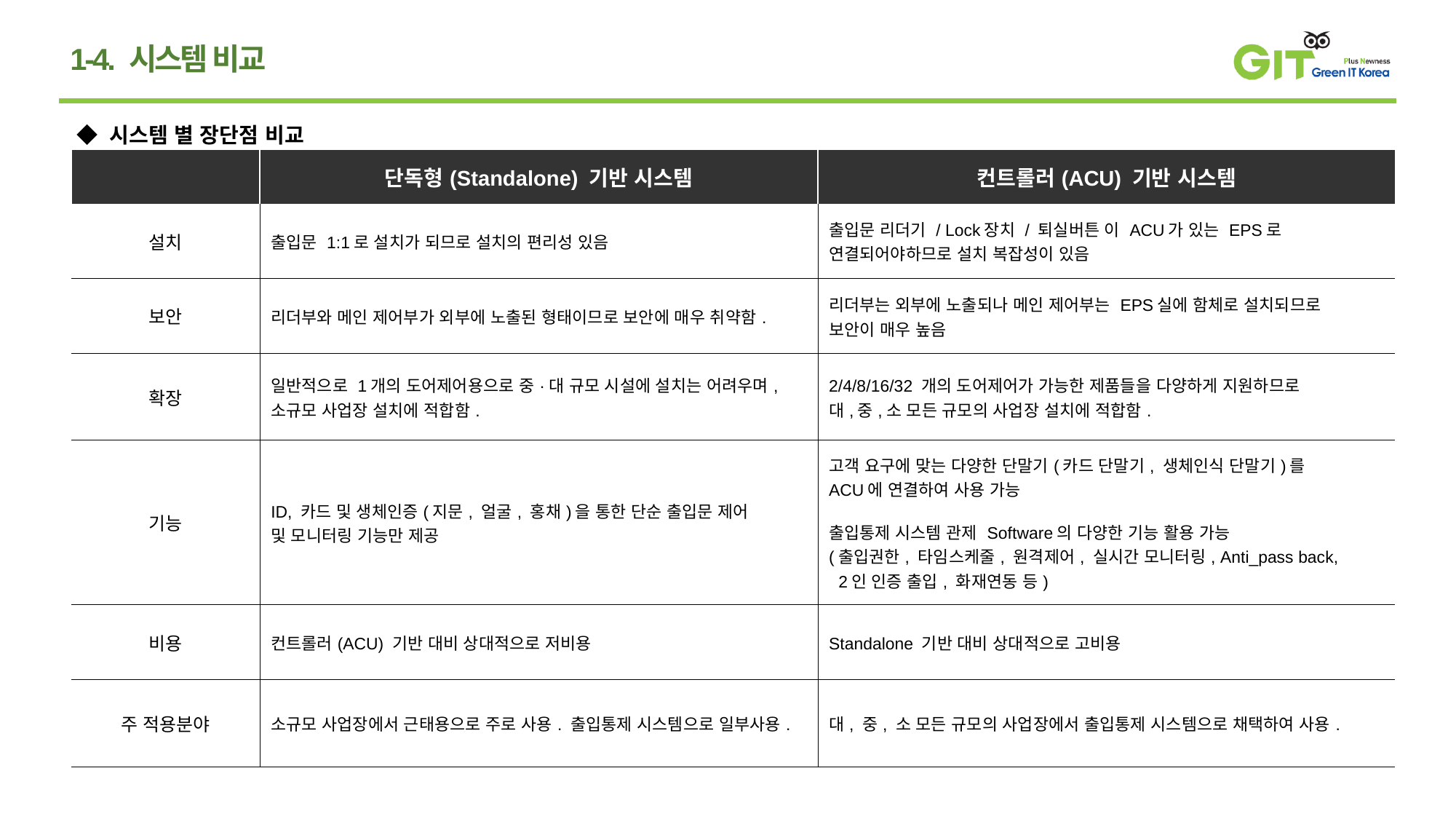

1-4. 시스템 비교
◆ 시스템 별 장단점 비교
|  | 단독형(Standalone) 기반 시스템 | 컨트롤러(ACU) 기반 시스템 |
| --- | --- | --- |
| 설치 | 출입문 1:1로 설치가 되므로 설치의 편리성 있음 | 출입문 리더기 / Lock장치 / 퇴실버튼 이 ACU가 있는 EPS로 연결되어야하므로 설치 복잡성이 있음 |
| 보안 | 리더부와 메인 제어부가 외부에 노출된 형태이므로 보안에 매우 취약함. | 리더부는 외부에 노출되나 메인 제어부는 EPS실에 함체로 설치되므로 보안이 매우 높음 |
| 확장 | 일반적으로 1개의 도어제어용으로 중·대 규모 시설에 설치는 어려우며, 소규모 사업장 설치에 적합함. | 2/4/8/16/32 개의 도어제어가 가능한 제품들을 다양하게 지원하므로 대,중,소 모든 규모의 사업장 설치에 적합함. |
| 기능 | ID, 카드 및 생체인증(지문, 얼굴, 홍채)을 통한 단순 출입문 제어 및 모니터링 기능만 제공 | 고객 요구에 맞는 다양한 단말기(카드 단말기, 생체인식 단말기)를 ACU에 연결하여 사용 가능 출입통제 시스템 관제 Software의 다양한 기능 활용 가능 (출입권한, 타임스케줄, 원격제어, 실시간 모니터링, Anti\_pass back, 2인 인증 출입, 화재연동 등) |
| 비용 | 컨트롤러(ACU) 기반 대비 상대적으로 저비용 | Standalone 기반 대비 상대적으로 고비용 |
| 주 적용분야 | 소규모 사업장에서 근태용으로 주로 사용. 출입통제 시스템으로 일부사용. | 대, 중, 소 모든 규모의 사업장에서 출입통제 시스템으로 채택하여 사용. |